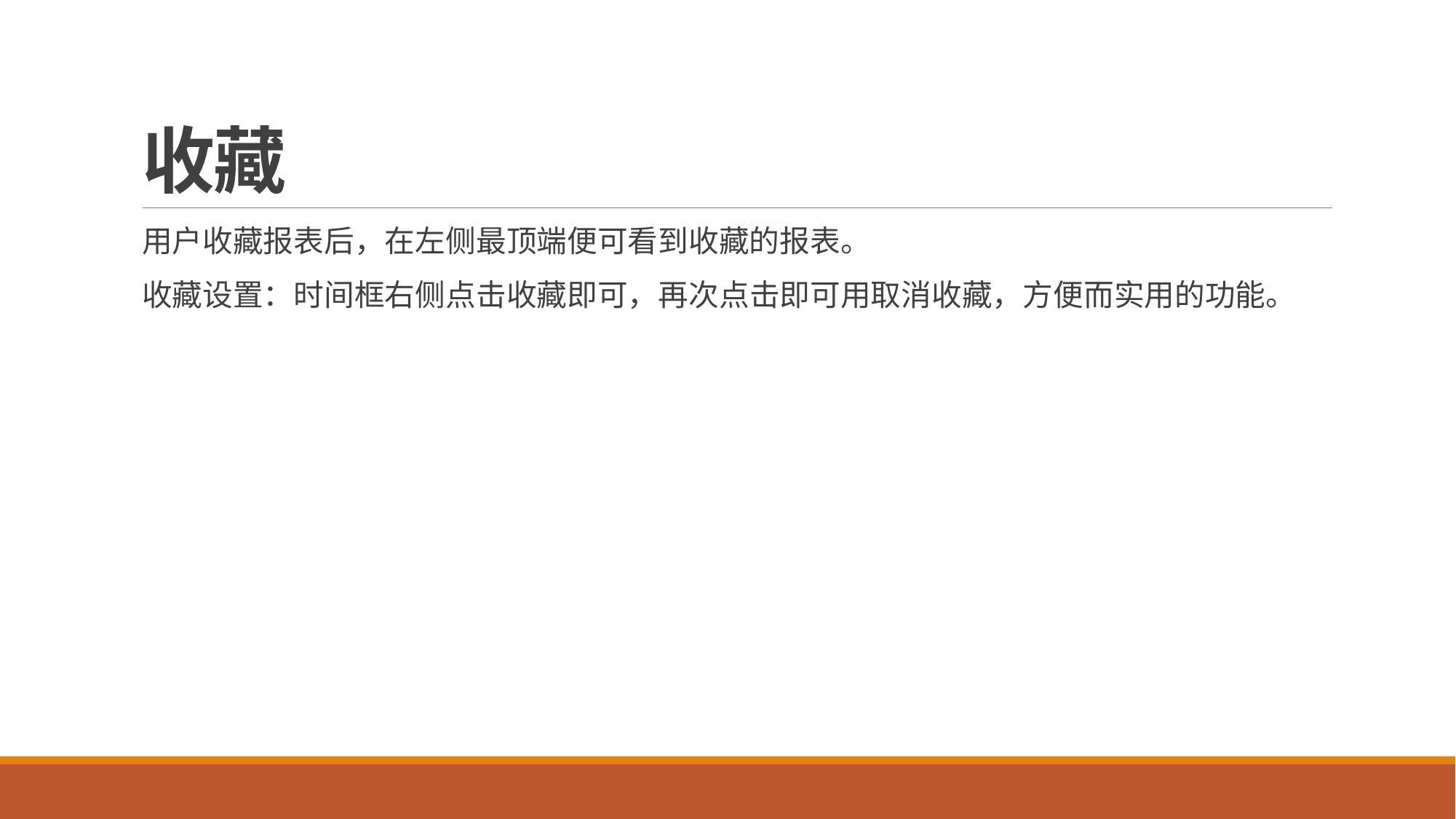

# 收藏

用户收藏报表后，在左侧最顶端便可看到收藏的报表。
收藏设置：时间框右侧点击收藏即可，再次点击即可用取消收藏，方便而实用的功能。